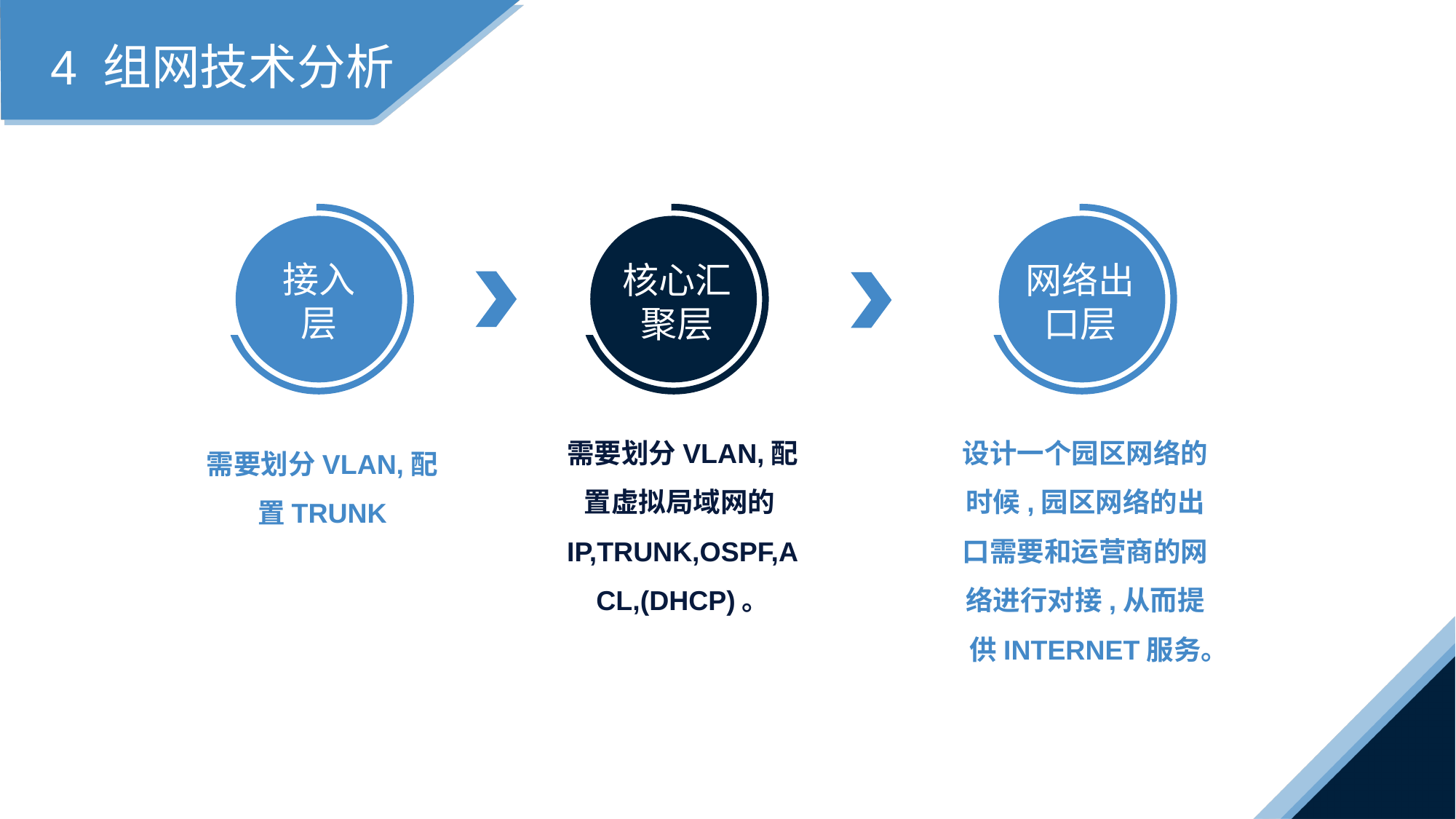

4 组网技术分析

接入层

网络出口层

核心汇聚层

需要划分VLAN,配置虚拟局域网的IP,TRUNK,OSPF,ACL,(DHCP)。
设计一个园区网络的时候,园区网络的出口需要和运营商的网络进行对接,从而提供internet服务。
需要划分VLAN,配置Trunk